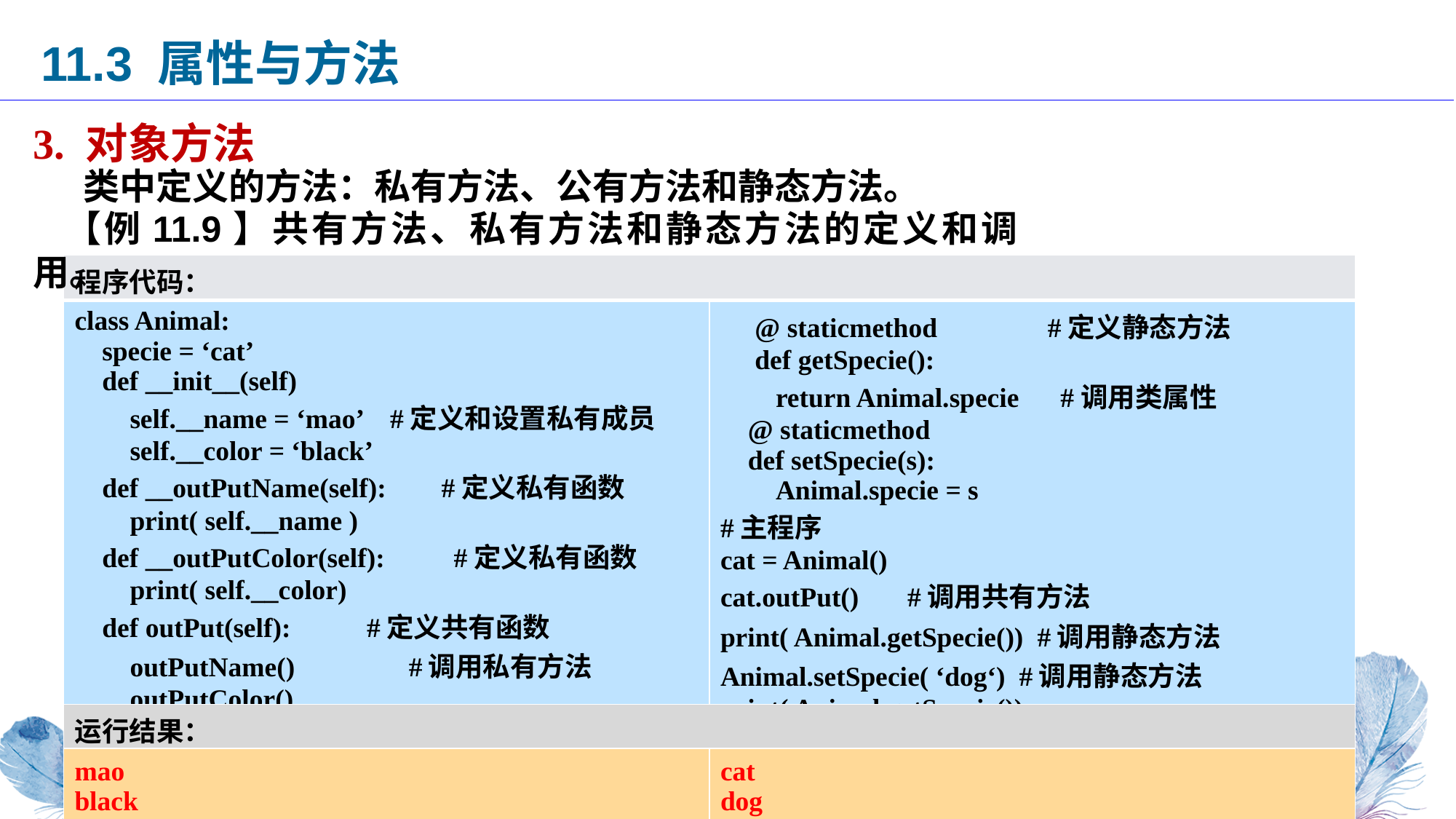

11.3 属性与方法
3. 对象方法
类中定义的方法：私有方法、公有方法和静态方法。
【例11.9】共有方法、私有方法和静态方法的定义和调用。
| 程序代码： |  |
| --- | --- |
| class Animal: specie = ‘cat’ def \_\_init\_\_(self) self.\_\_name = ‘mao’ #定义和设置私有成员 self.\_\_color = ‘black’ def \_\_outPutName(self): #定义私有函数 print( self.\_\_name ) def \_\_outPutColor(self): #定义私有函数 print( self.\_\_color) def outPut(self): #定义共有函数 outPutName() #调用私有方法 outPutColor() | @ staticmethod #定义静态方法 def getSpecie(): return Animal.specie #调用类属性 @ staticmethod def setSpecie(s): Animal.specie = s #主程序 cat = Animal() cat.outPut() #调用共有方法 print( Animal.getSpecie()) #调用静态方法 Animal.setSpecie( ‘dog‘) #调用静态方法 print( Animal.getSpecie()) |
| 运行结果： |  |
| mao black | cat dog |